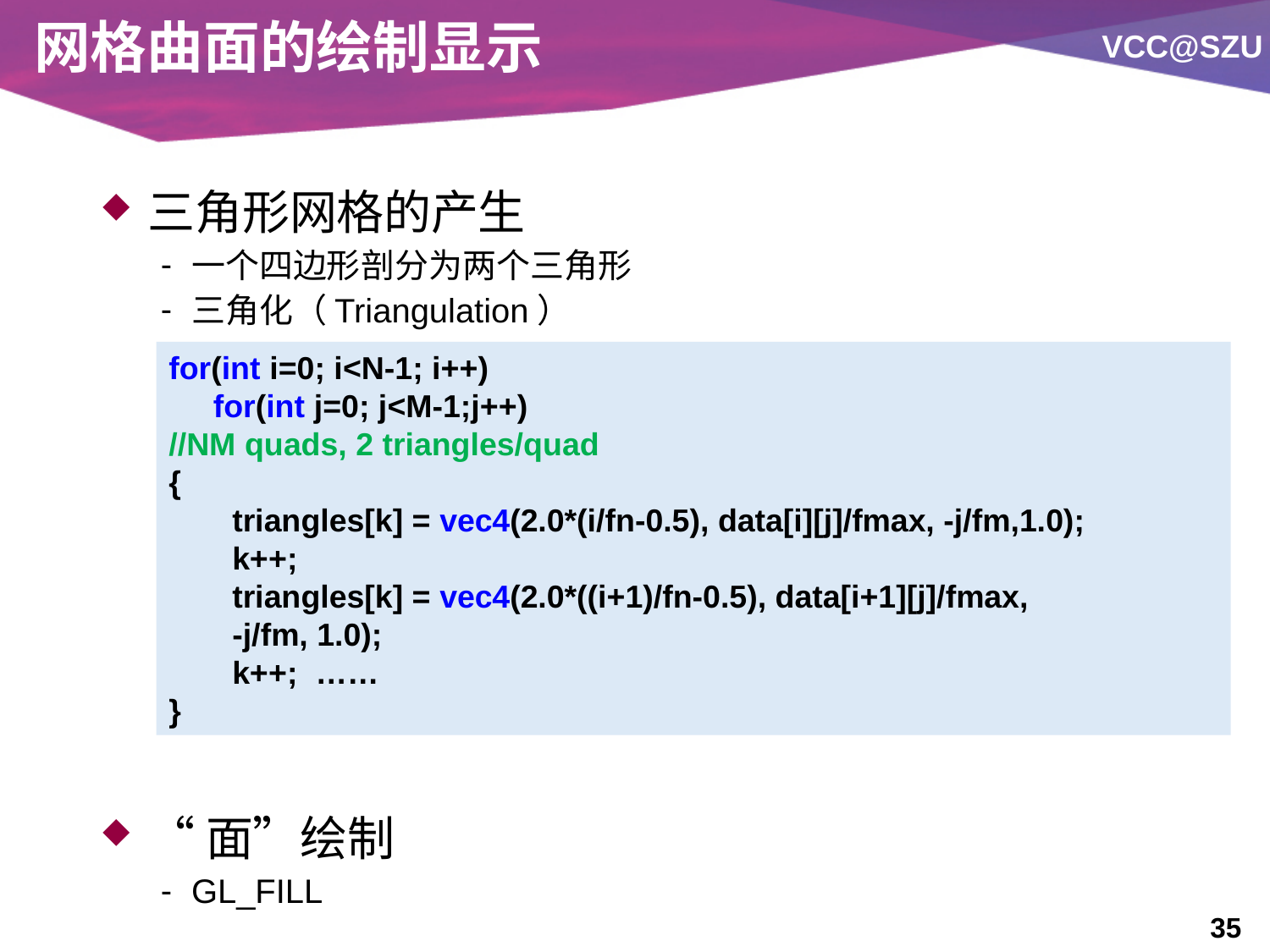

# 网格曲面的绘制显示
三角形网格的产生
一个四边形剖分为两个三角形
三角化（Triangulation）

“面”绘制
GL_FILL
for(int i=0; i<N-1; i++)
     for(int j=0; j<M-1;j++)
//NM quads, 2 triangles/quad
{
triangles[k] = vec4(2.0*(i/fn-0.5), data[i][j]/fmax, -j/fm,1.0);
k++;
triangles[k] = vec4(2.0*((i+1)/fn-0.5), data[i+1][j]/fmax,
-j/fm, 1.0);
k++;  ……
}
35